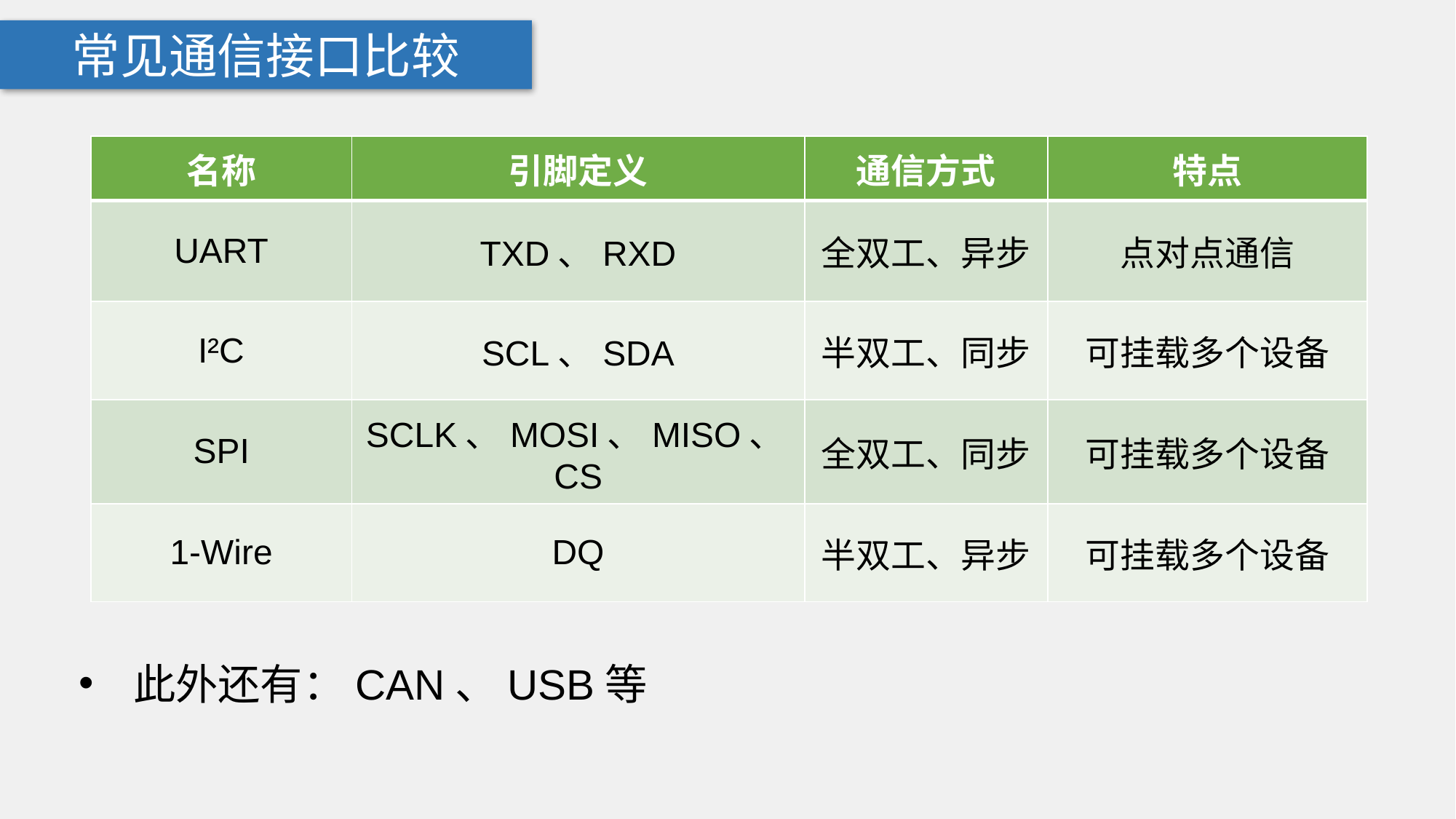

常见通信接口比较
| 名称 | 引脚定义 | 通信方式 | 特点 |
| --- | --- | --- | --- |
| UART | TXD、RXD | 全双工、异步 | 点对点通信 |
| I²C | SCL、SDA | 半双工、同步 | 可挂载多个设备 |
| SPI | SCLK、MOSI、MISO、CS | 全双工、同步 | 可挂载多个设备 |
| 1-Wire | DQ | 半双工、异步 | 可挂载多个设备 |
此外还有：CAN、USB等